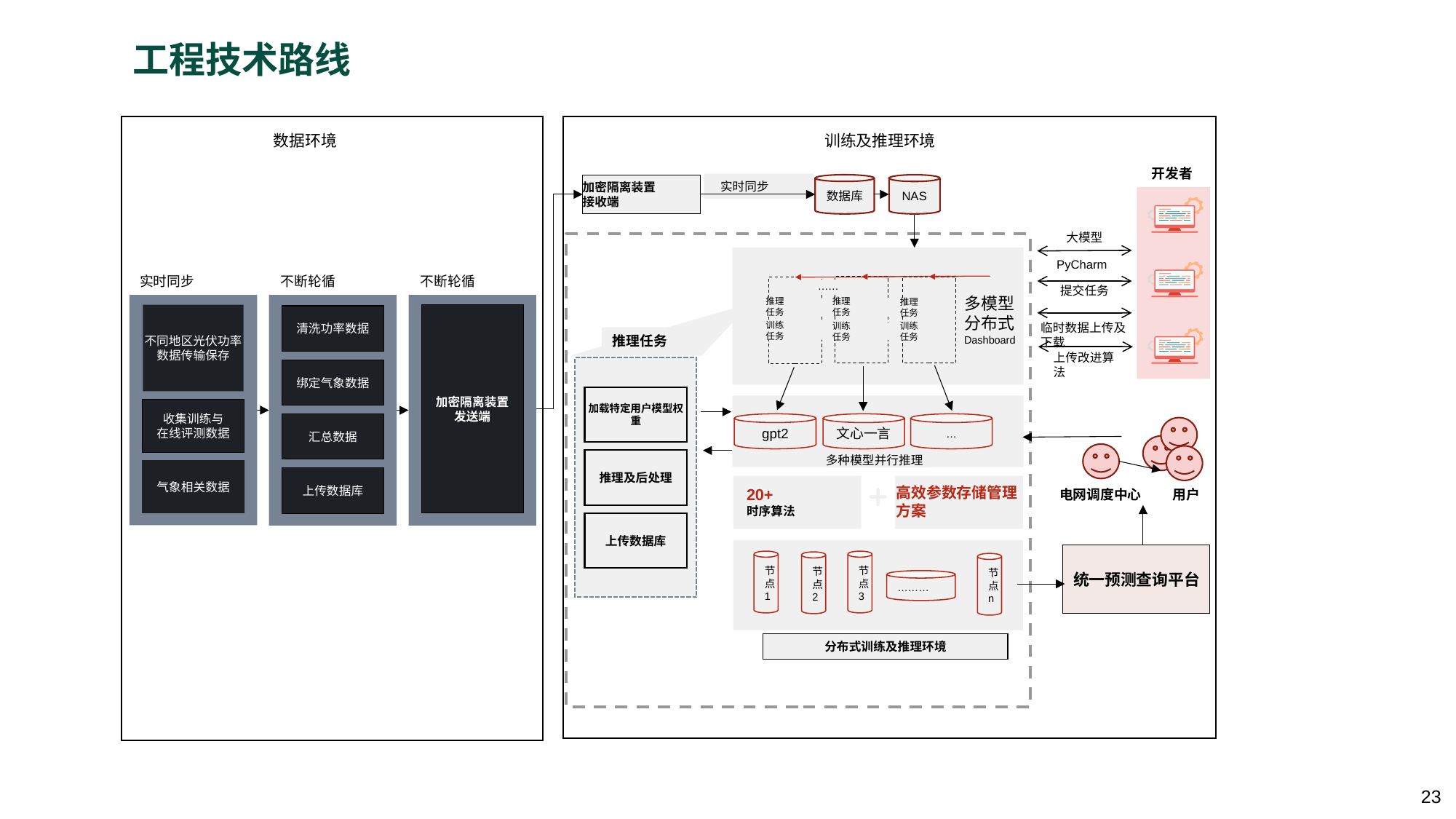

工程技术路线

数据环境
训练及推理环境
开发者
 实时同步
NAS
加密隔离装置
接收端
数据库

多模型分布式 Dashboard

……
推理任务
推理任务
推理任务

训练任务
训练任务
训练任务
推理任务

加载特定用户模型权重
推理及后处理
上传数据库

20+
时序算法

高效参数存储管理方案

节点1
分布式训练及推理环境

gpt2
文心一言
…
多种模型并行推理

大模型
PyCharm
提交任务
临时数据上传及下载
上传改进算法

实时同步

不同地区光伏功率数据传输保存
收集训练与
在线评测数据
气象相关数据
不断轮循

清洗功率数据
绑定气象数据
汇总数据
上传数据库
不断轮循

加密隔离装置
发送端

用户
电网调度中心
统一预测查询平台
节点3
节点2
节点n
………